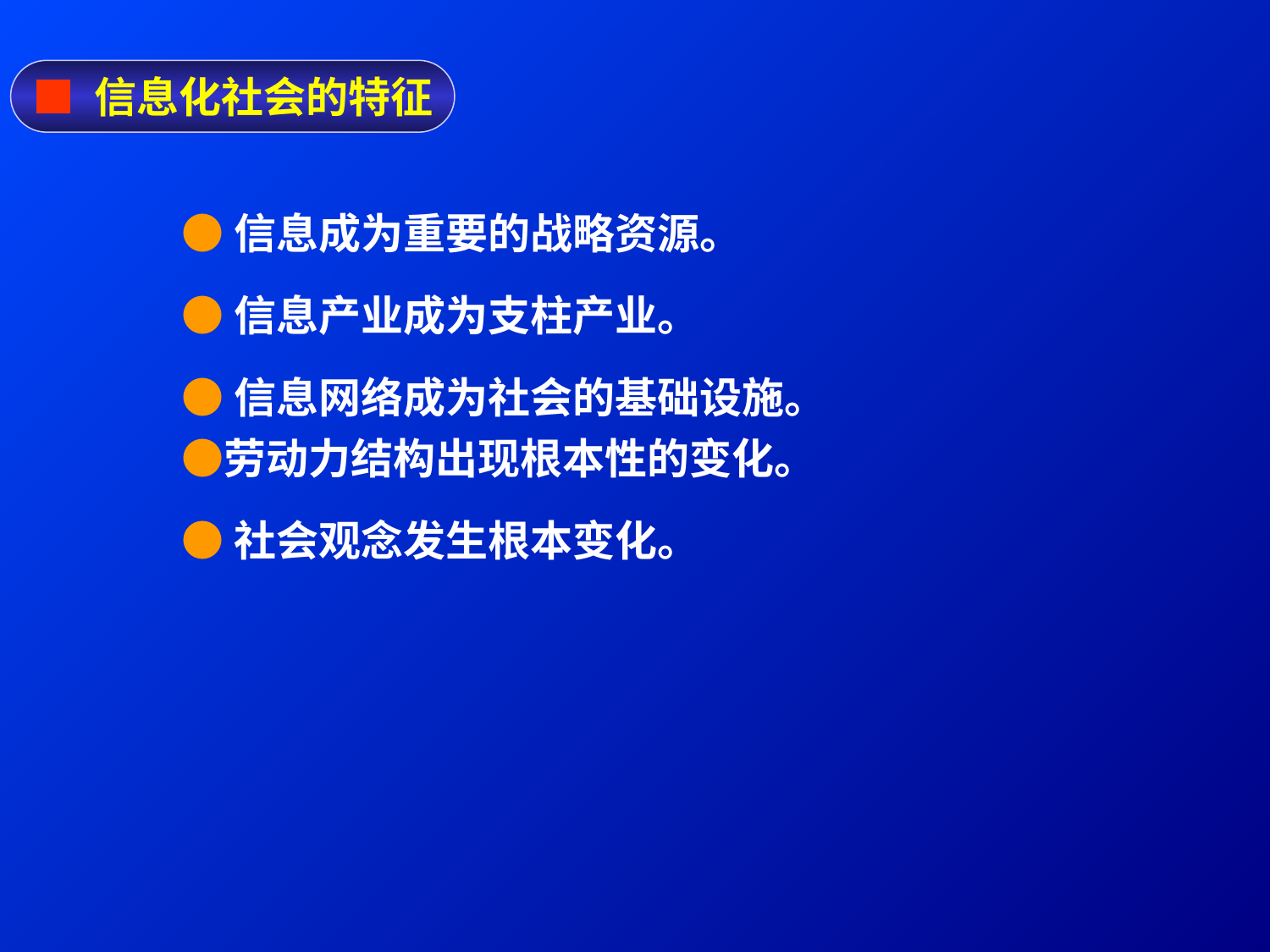

■ 信息化社会的特征
●信息成为重要的战略资源。
●信息产业成为支柱产业。
●信息网络成为社会的基础设施。
●劳动力结构出现根本性的变化。
●社会观念发生根本变化。